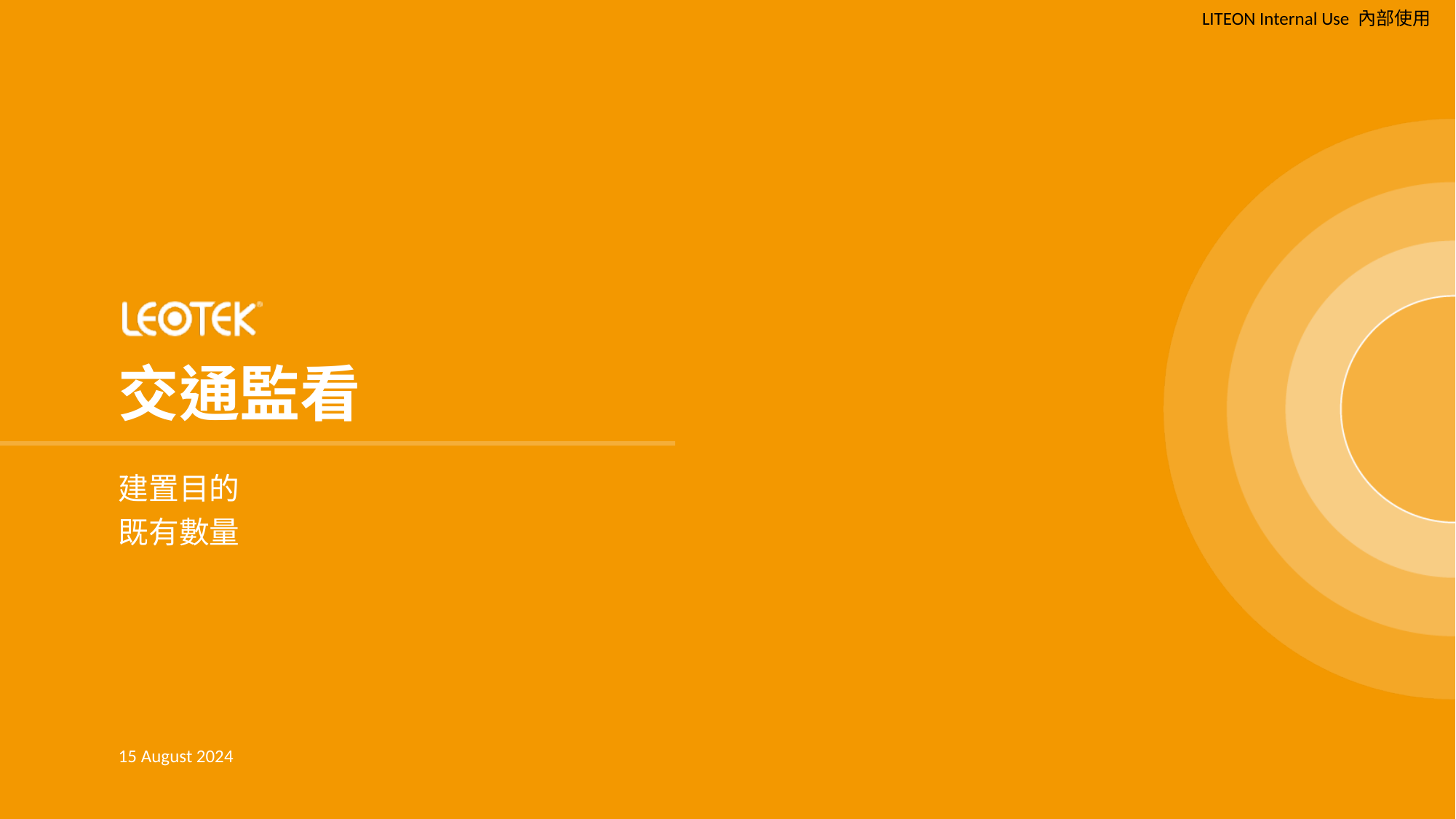

交通監看
# 建置目的 既有數量
15 August 2024